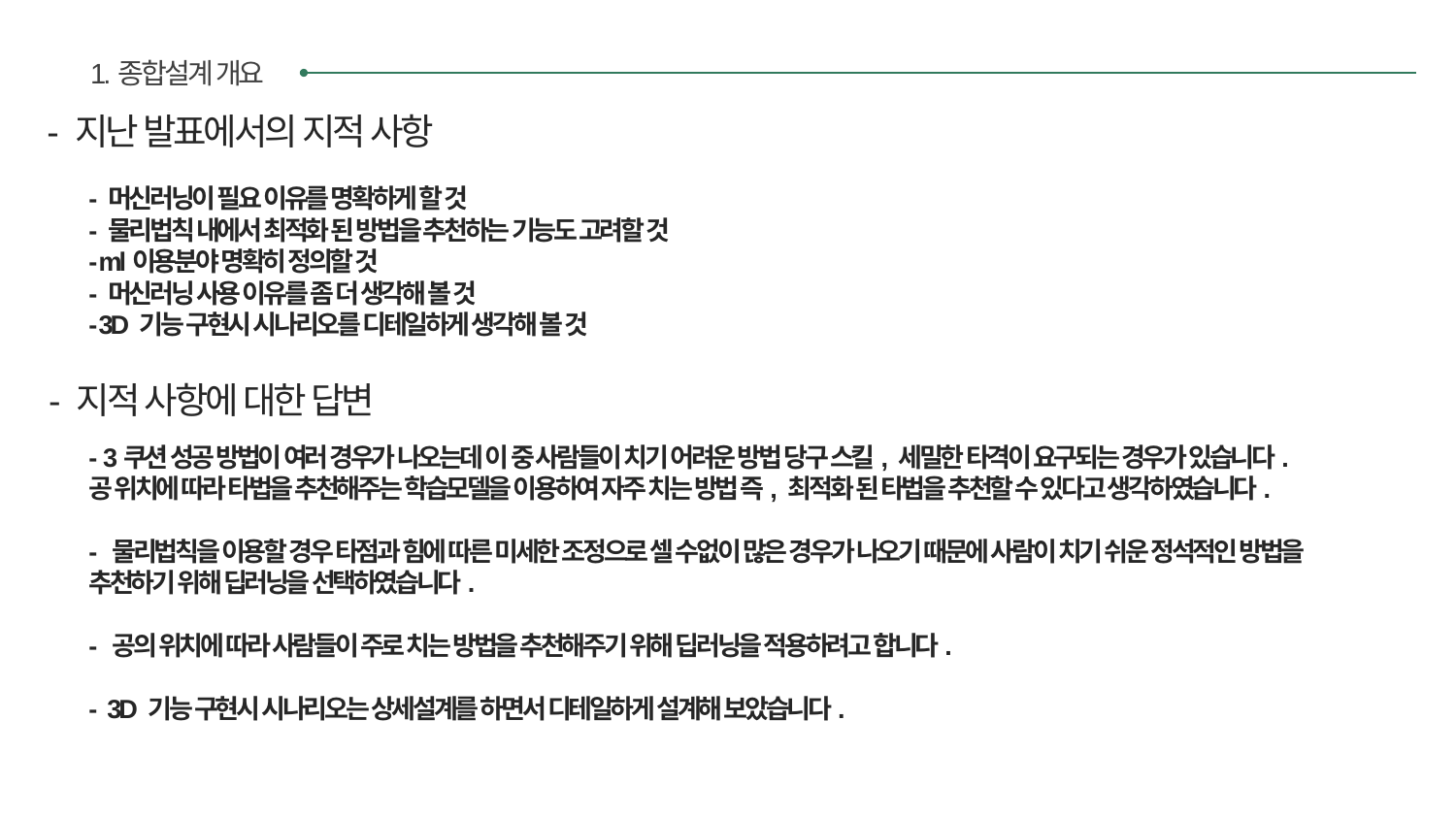

1.종합설계 개요
- 지난 발표에서의 지적 사항
- 머신러닝이 필요 이유를 명확하게 할 것
- 물리법칙 내에서 최적화 된 방법을 추천하는 기능도 고려할 것
- ml이용분야 명확히 정의할 것
- 머신러닝 사용 이유를 좀 더 생각해 볼 것
- 3D 기능 구현시 시나리오를 디테일하게 생각해 볼 것
- 지적 사항에 대한 답변
-  3쿠션 성공 방법이 여러 경우가 나오는데 이 중 사람들이 치기 어려운 방법 당구 스킬, 세밀한 타격이 요구되는 경우가 있습니다.
공 위치에 따라 타법을 추천해주는 학습모델을 이용하여 자주 치는 방법 즉, 최적화 된 타법을 추천할 수 있다고 생각하였습니다.

-  물리법칙을 이용할 경우 타점과 힘에 따른 미세한 조정으로 셀 수없이 많은 경우가 나오기 때문에 사람이 치기 쉬운 정석적인 방법을 추천하기 위해 딥러닝을 선택하였습니다.

-  공의 위치에 따라 사람들이 주로 치는 방법을 추천해주기 위해 딥러닝을 적용하려고 합니다.

-   3D 기능 구현시 시나리오는 상세설계를 하면서 디테일하게 설계해 보았습니다.